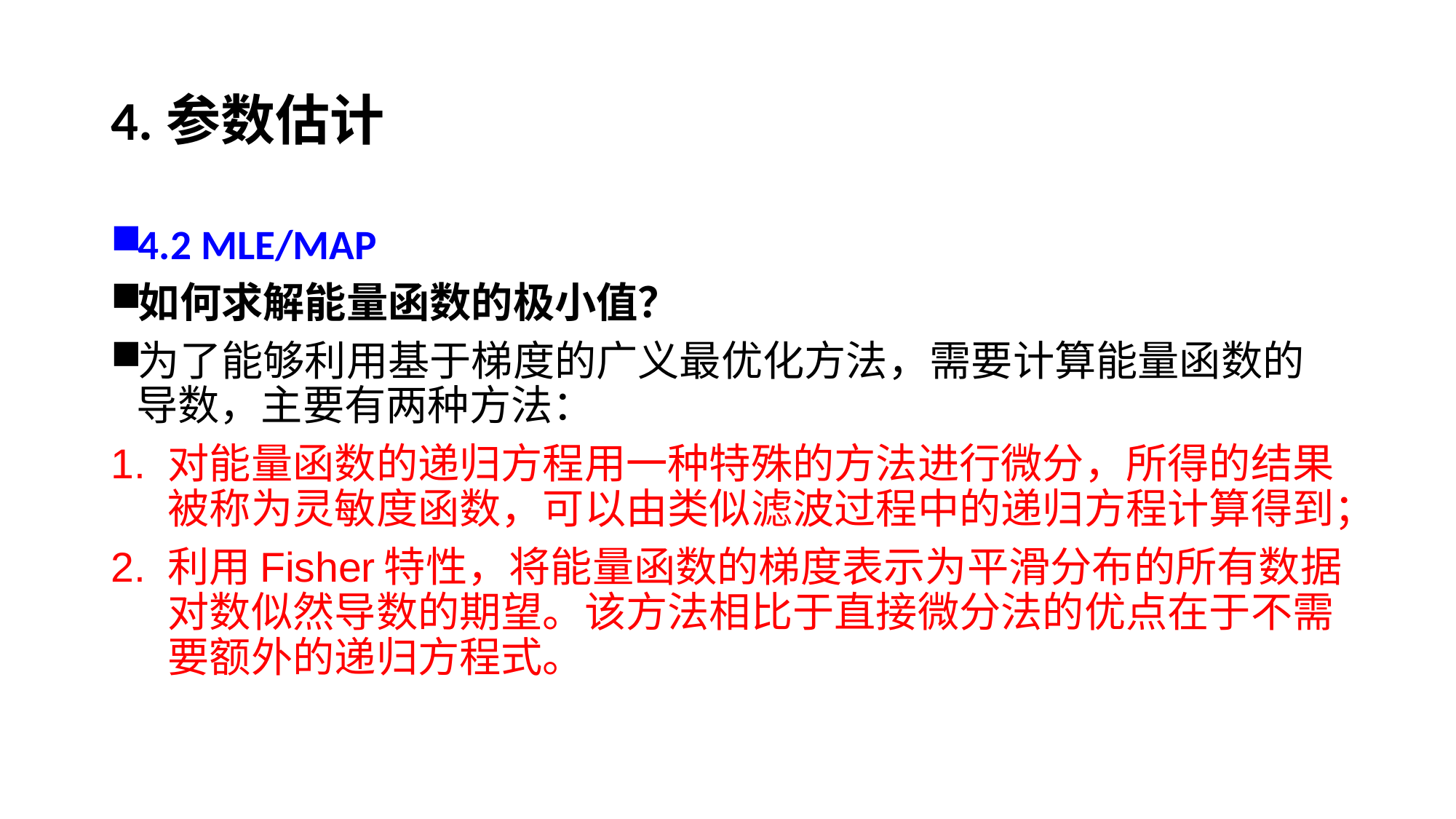

# 4.参数估计
4.2 MLE/MAP
如何求解能量函数的极小值？
为了能够利用基于梯度的广义最优化方法，需要计算能量函数的导数，主要有两种方法：
对能量函数的递归方程用一种特殊的方法进行微分，所得的结果被称为灵敏度函数，可以由类似滤波过程中的递归方程计算得到；
利用Fisher特性，将能量函数的梯度表示为平滑分布的所有数据对数似然导数的期望。该方法相比于直接微分法的优点在于不需要额外的递归方程式。